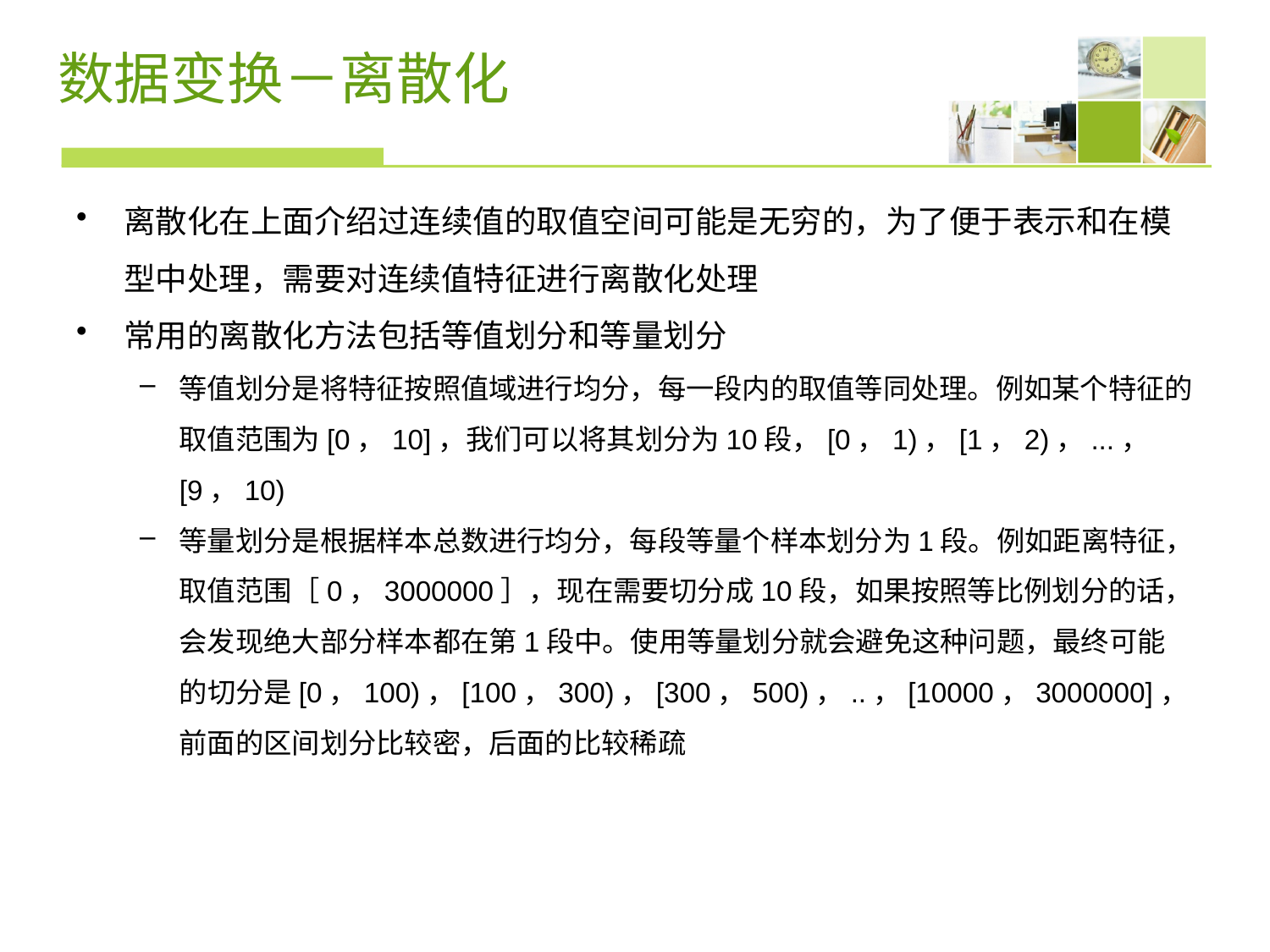

# 数据变换－离散化
离散化在上面介绍过连续值的取值空间可能是无穷的，为了便于表示和在模型中处理，需要对连续值特征进行离散化处理
常用的离散化方法包括等值划分和等量划分
等值划分是将特征按照值域进行均分，每一段内的取值等同处理。例如某个特征的取值范围为[0，10]，我们可以将其划分为10段，[0，1)，[1，2)，...，[9，10)
等量划分是根据样本总数进行均分，每段等量个样本划分为1段。例如距离特征，取值范围［0，3000000］，现在需要切分成10段，如果按照等比例划分的话，会发现绝大部分样本都在第1段中。使用等量划分就会避免这种问题，最终可能的切分是[0，100)，[100，300)，[300，500)，..，[10000，3000000]，前面的区间划分比较密，后面的比较稀疏